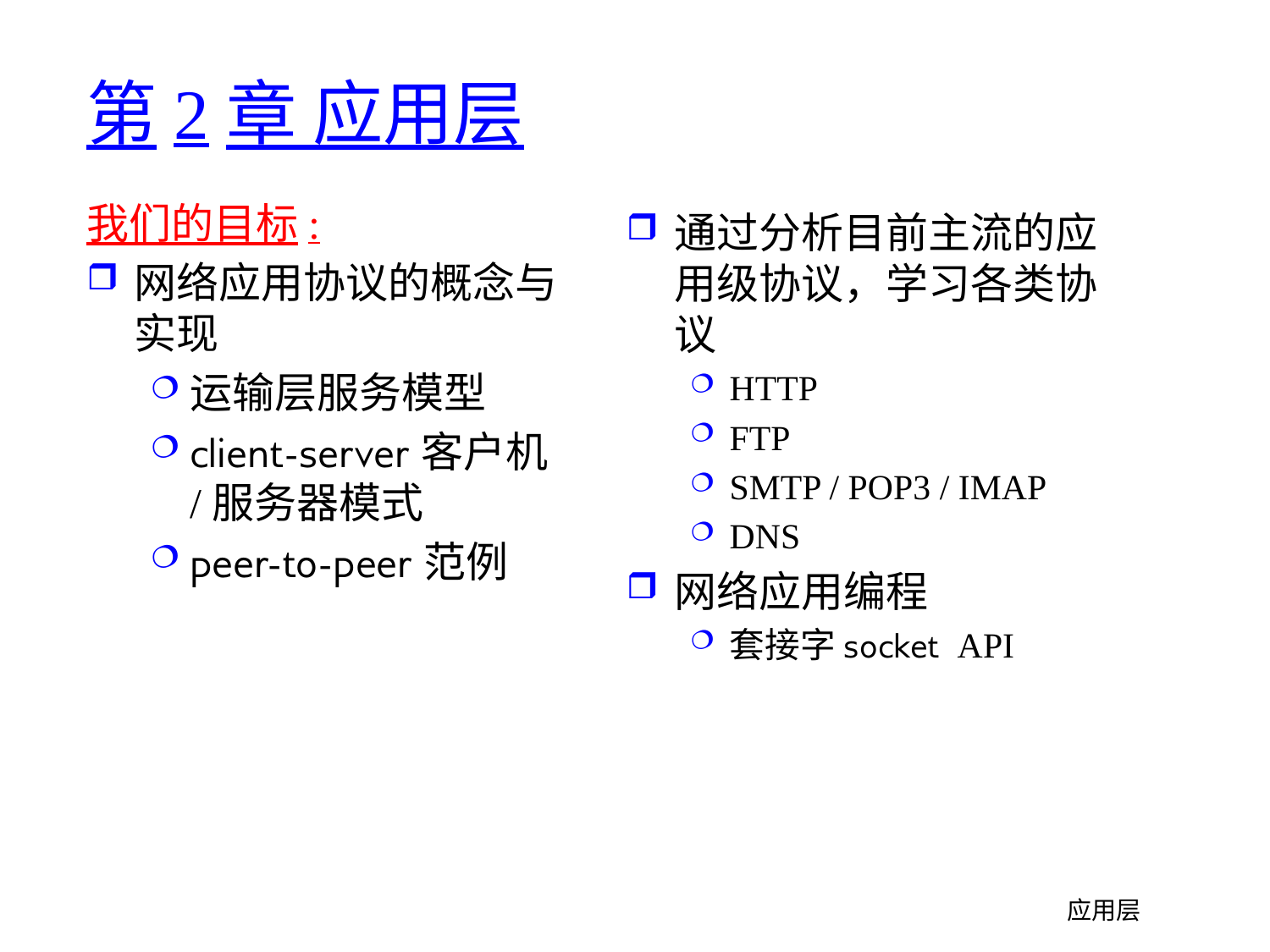

# 第2章 应用层
我们的目标:
网络应用协议的概念与实现
运输层服务模型
client-server客户机/服务器模式
peer-to-peer范例

通过分析目前主流的应用级协议，学习各类协议
HTTP
FTP
SMTP / POP3 / IMAP
DNS
网络应用编程
套接字socket  API
应用层
2